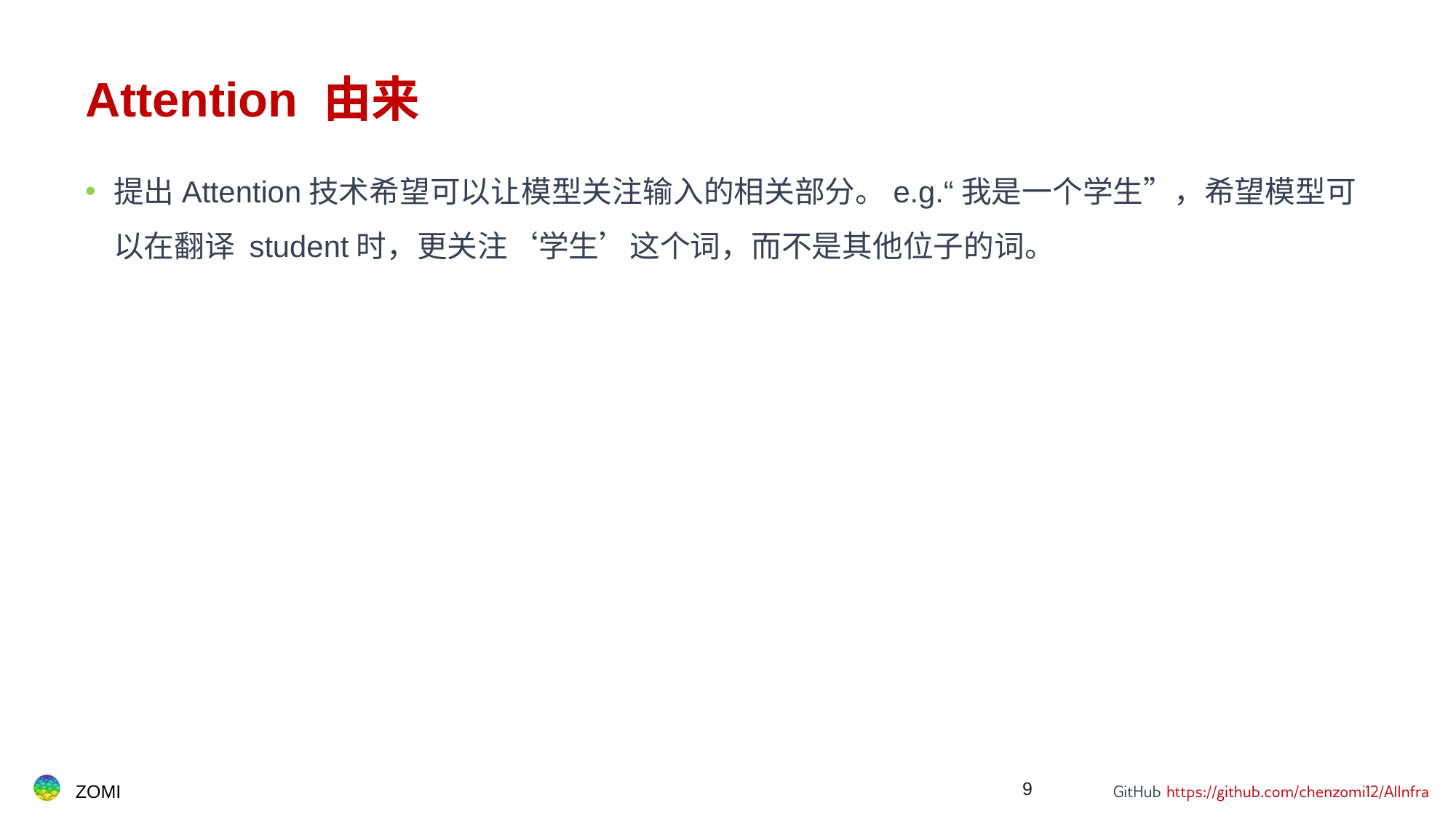

# Attention 由来
提出Attention技术希望可以让模型关注输入的相关部分。e.g.“我是一个学生”，希望模型可以在翻译 student时，更关注‘学生’这个词，而不是其他位子的词。